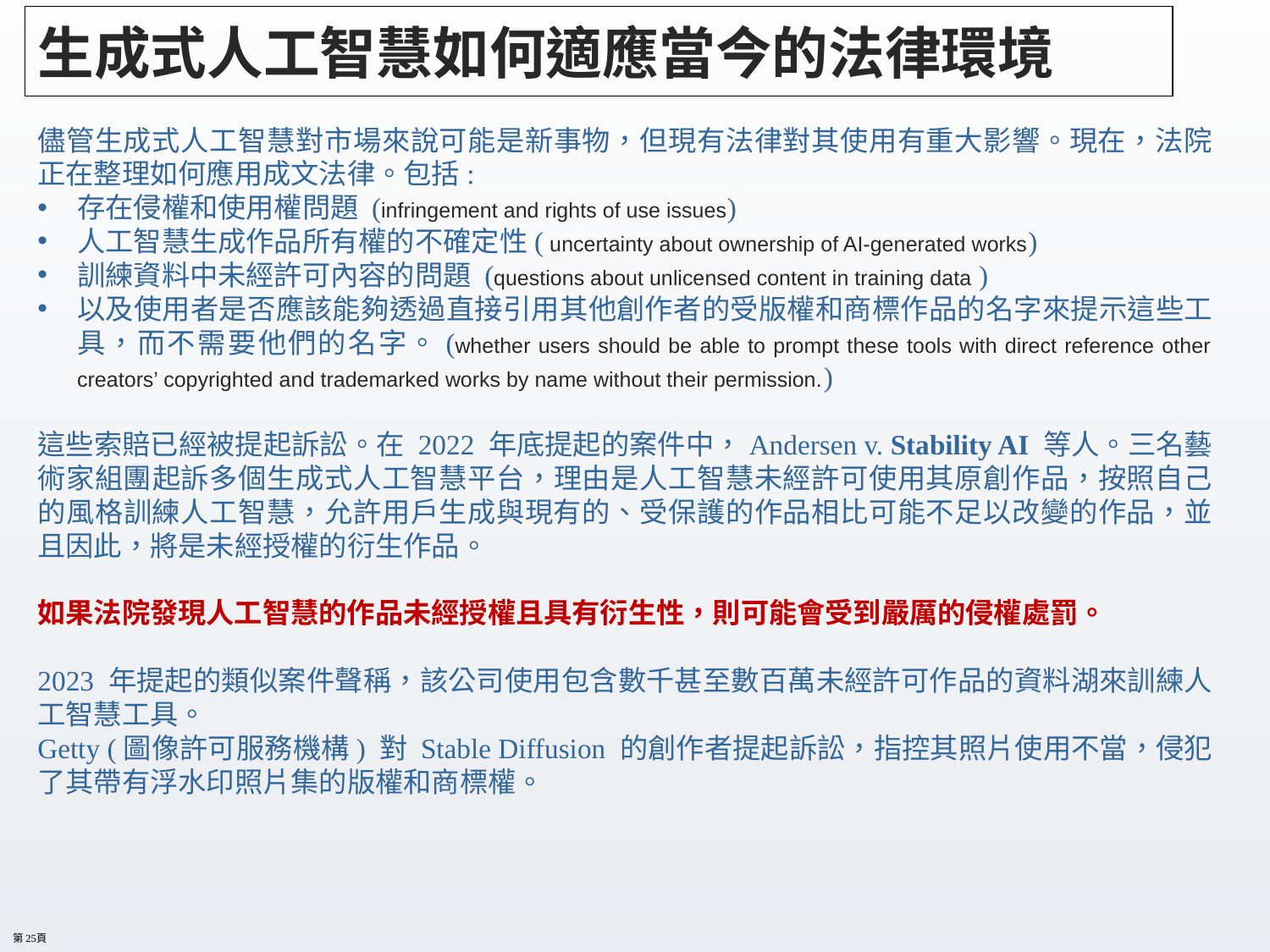

# 生成式人工智慧如何適應當今的法律環境
儘管生成式人工智慧對市場來說可能是新事物，但現有法律對其使用有重大影響。現在，法院正在整理如何應用成文法律。包括:
存在侵權和使用權問題 (infringement and rights of use issues)
人工智慧生成作品所有權的不確定性( uncertainty about ownership of AI-generated works)
訓練資料中未經許可內容的問題 (questions about unlicensed content in training data )
以及使用者是否應該能夠透過直接引用其他創作者的受版權和商標作品的名字來提示這些工具，而不需要他們的名字。(whether users should be able to prompt these tools with direct reference other creators’ copyrighted and trademarked works by name without their permission.)

這些索賠已經被提起訴訟。在 2022 年底提起的案件中，Andersen v. Stability AI 等人。三名藝術家組團起訴多個生成式人工智慧平台，理由是人工智慧未經許可使用其原創作品，按照自己的風格訓練人工智慧，允許用戶生成與現有的、受保護的作品相比可能不足以改變的作品，並且因此，將是未經授權的衍生作品。

如果法院發現人工智慧的作品未經授權且具有衍生性，則可能會受到嚴厲的侵權處罰。

2023 年提起的類似案件聲稱，該公司使用包含數千甚至數百萬未經許可作品的資料湖來訓練人工智慧工具。
Getty (圖像許可服務機構) 對 Stable Diffusion 的創作者提起訴訟，指控其照片使用不當，侵犯了其帶有浮水印照片集的版權和商標權。